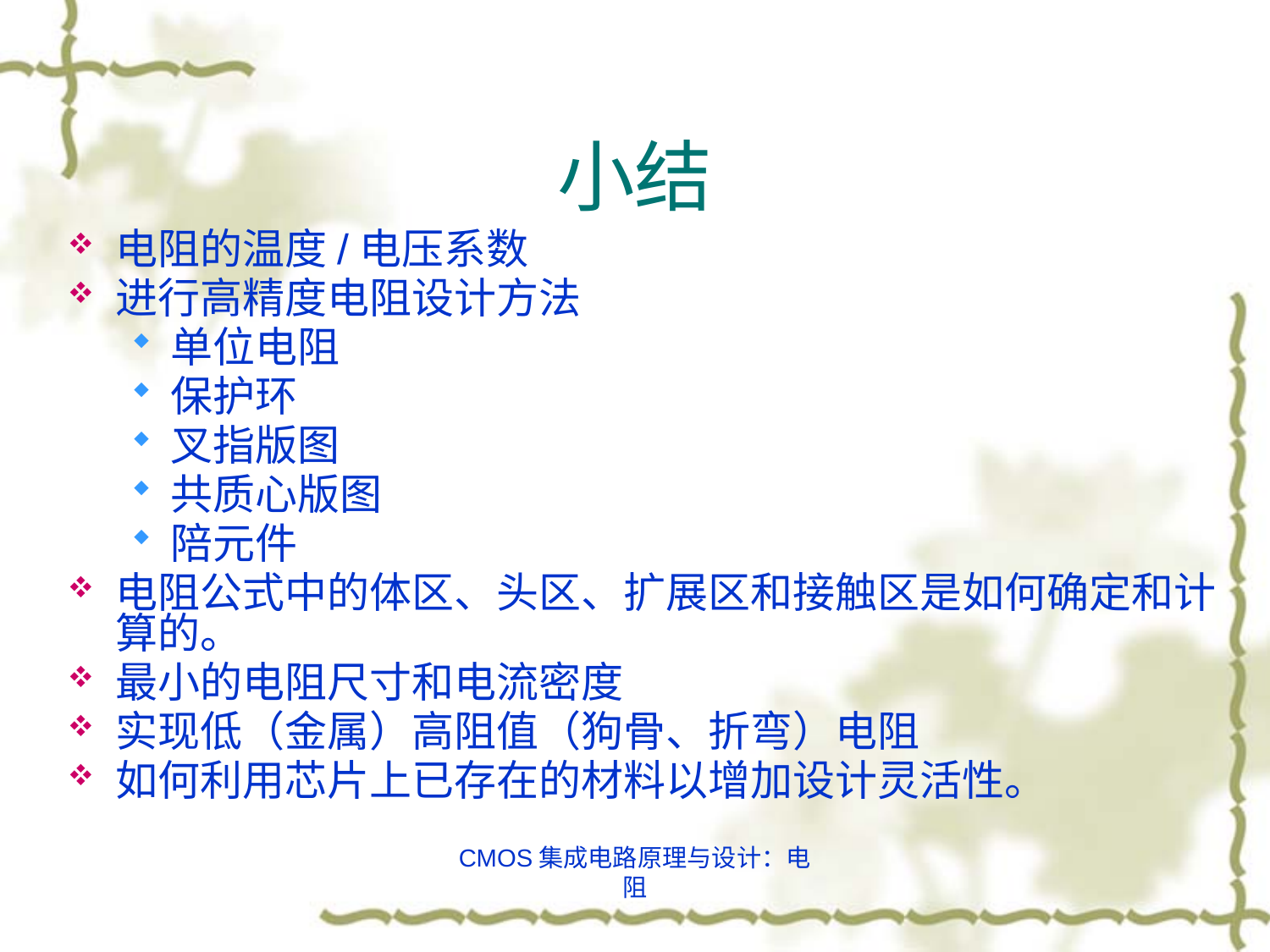

# 小结
电阻的温度/电压系数
进行高精度电阻设计方法
单位电阻
保护环
叉指版图
共质心版图
陪元件
电阻公式中的体区、头区、扩展区和接触区是如何确定和计算的。
最小的电阻尺寸和电流密度
实现低（金属）高阻值（狗骨、折弯）电阻
如何利用芯片上已存在的材料以增加设计灵活性。
CMOS集成电路原理与设计：电阻
50